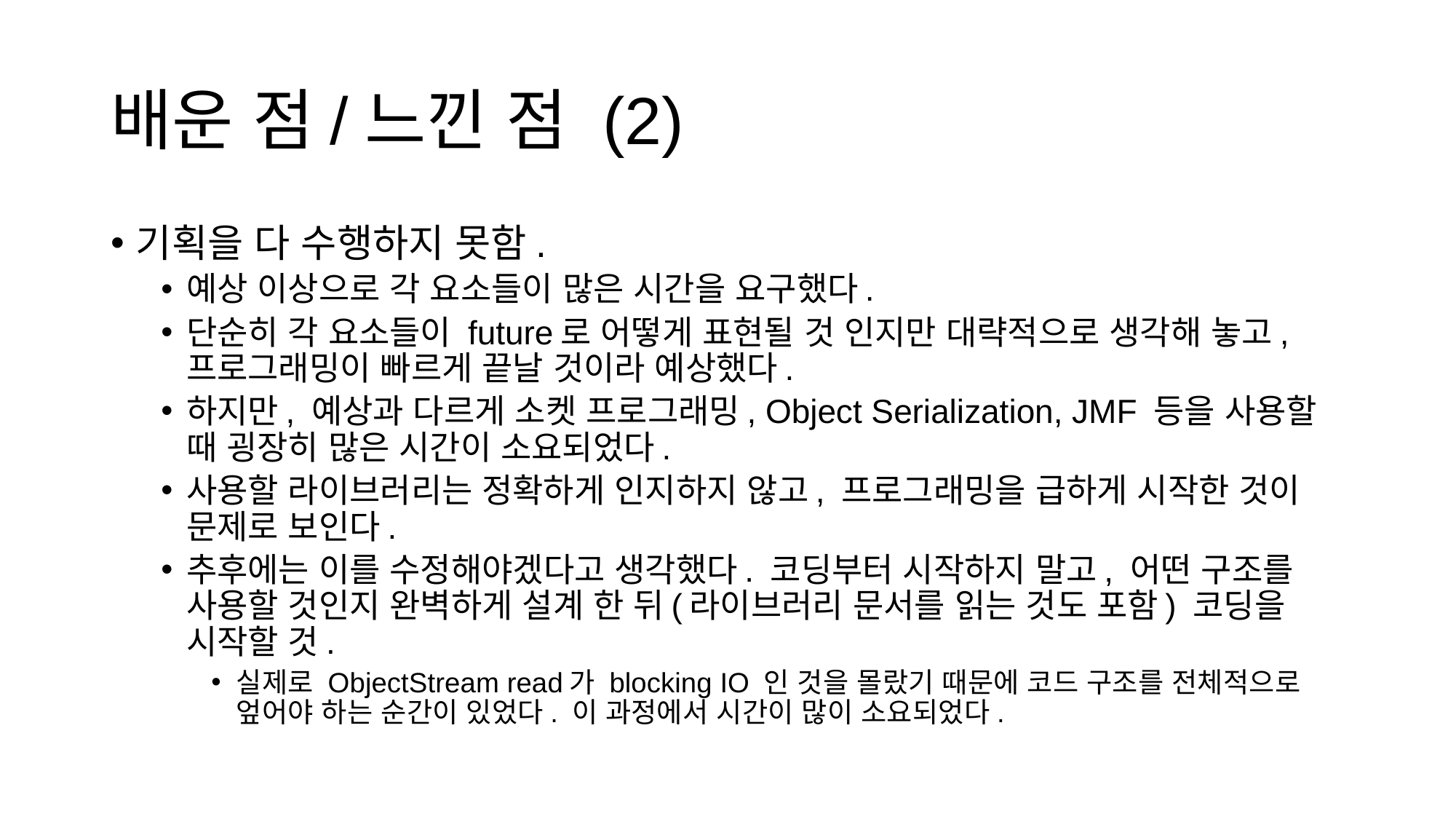

# 배운 점/느낀 점 (2)
기획을 다 수행하지 못함.
예상 이상으로 각 요소들이 많은 시간을 요구했다.
단순히 각 요소들이 future로 어떻게 표현될 것 인지만 대략적으로 생각해 놓고, 프로그래밍이 빠르게 끝날 것이라 예상했다.
하지만, 예상과 다르게 소켓 프로그래밍, Object Serialization, JMF 등을 사용할 때 굉장히 많은 시간이 소요되었다.
사용할 라이브러리는 정확하게 인지하지 않고, 프로그래밍을 급하게 시작한 것이 문제로 보인다.
추후에는 이를 수정해야겠다고 생각했다. 코딩부터 시작하지 말고, 어떤 구조를 사용할 것인지 완벽하게 설계 한 뒤(라이브러리 문서를 읽는 것도 포함) 코딩을 시작할 것.
실제로 ObjectStream read가 blocking IO 인 것을 몰랐기 때문에 코드 구조를 전체적으로 엎어야 하는 순간이 있었다. 이 과정에서 시간이 많이 소요되었다.